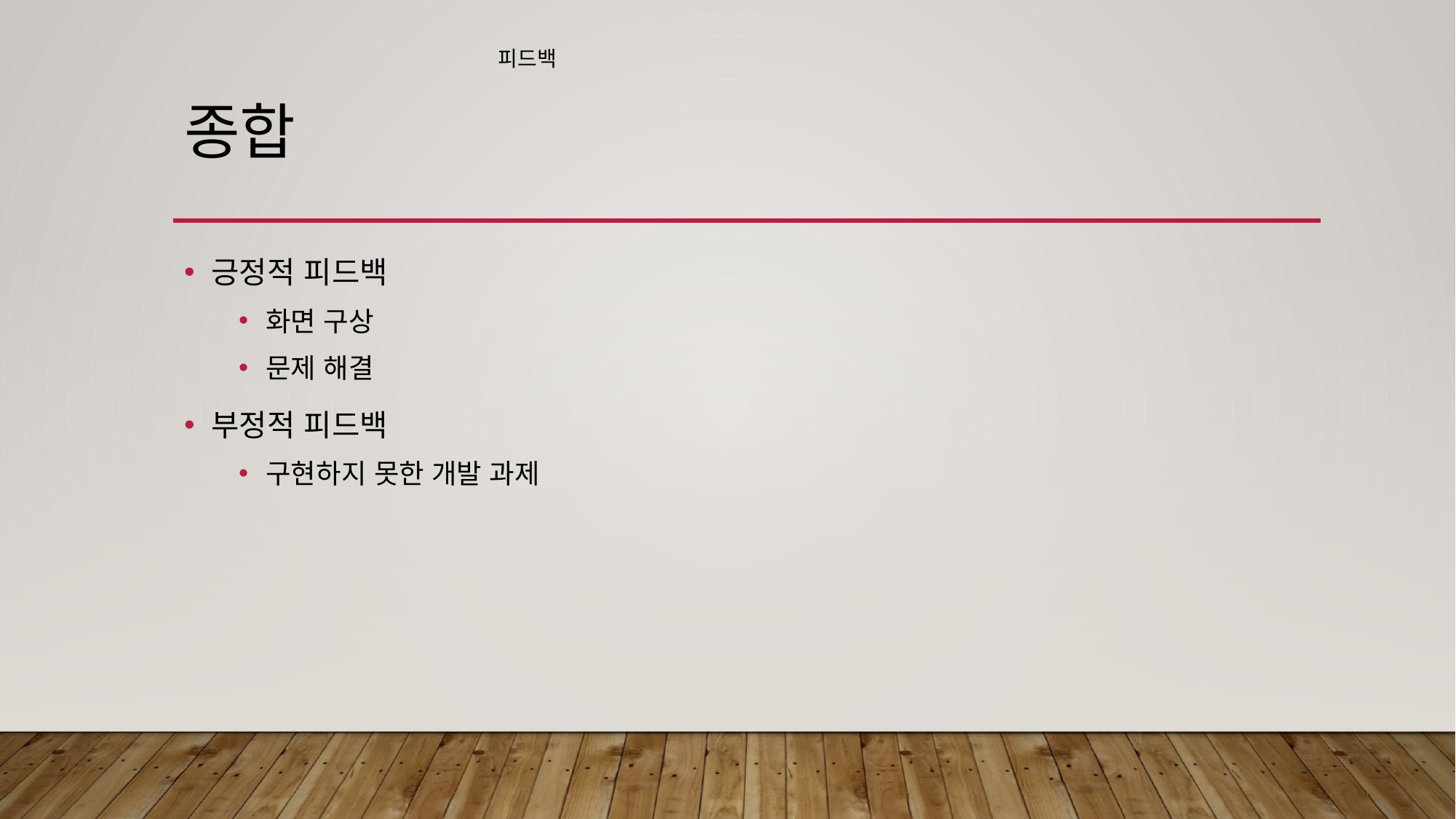

피드백
# 종합
긍정적 피드백
화면 구상
문제 해결
부정적 피드백
구현하지 못한 개발 과제